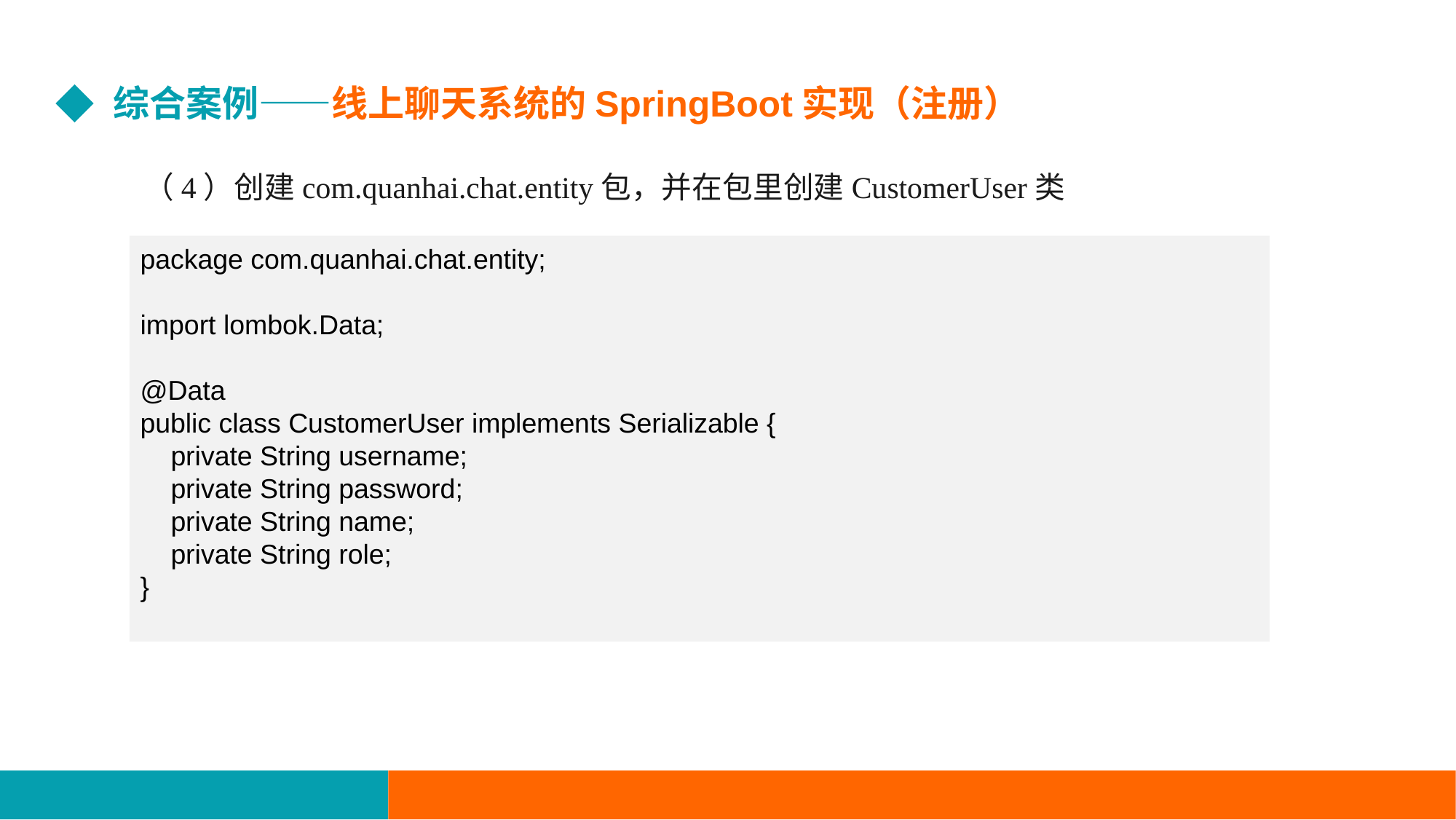

综合案例——线上聊天系统的SpringBoot实现（注册）
（4）创建com.quanhai.chat.entity包，并在包里创建CustomerUser类
package com.quanhai.chat.entity;

import lombok.Data;

@Data
public class CustomerUser implements Serializable {
    private String username;
    private String password;
    private String name;
    private String role;
}